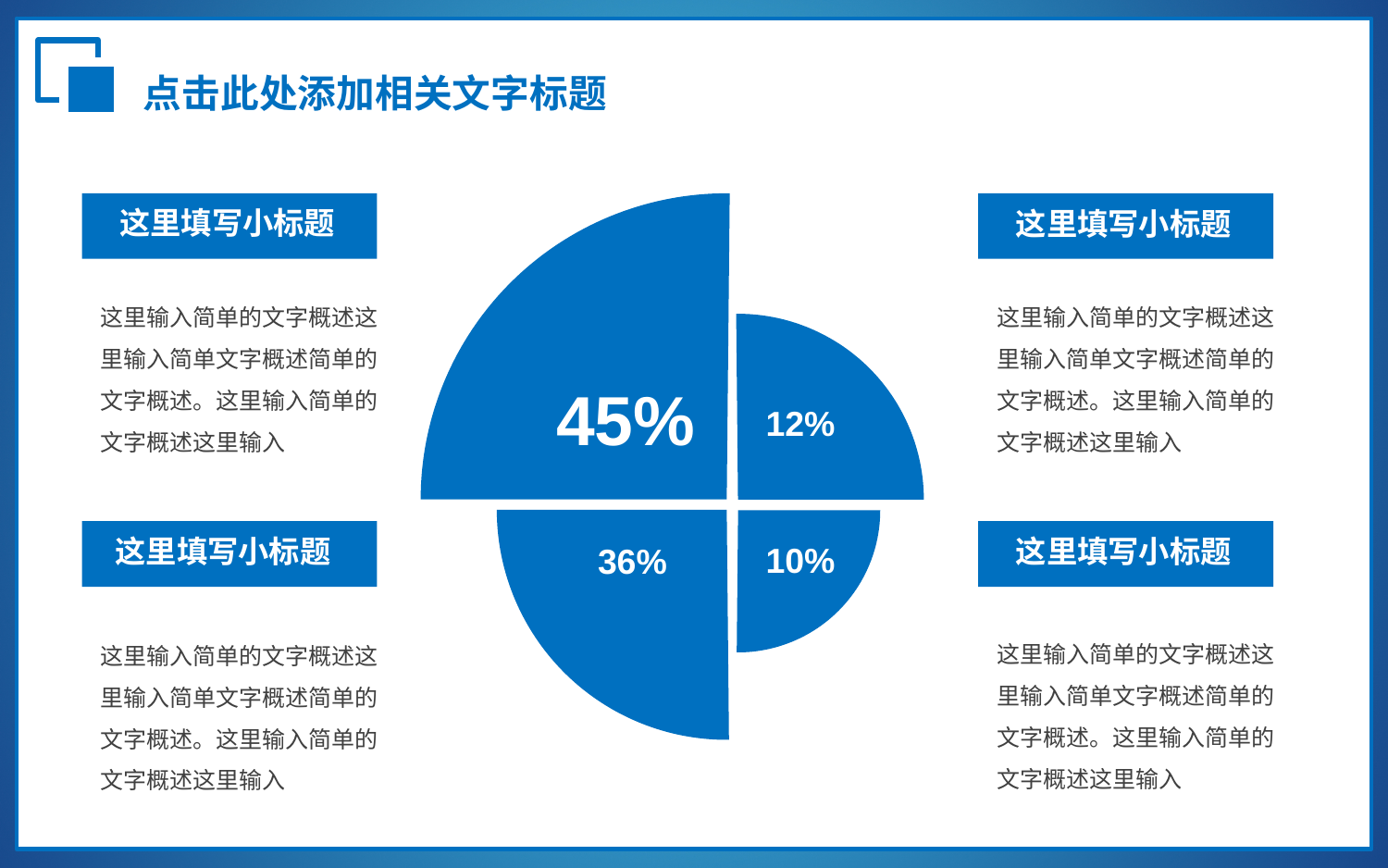

点击此处添加相关文字标题

这里填写小标题
这里填写小标题
这里输入简单的文字概述这里输入简单文字概述简单的文字概述。这里输入简单的文字概述这里输入

这里输入简单的文字概述这里输入简单文字概述简单的文字概述。这里输入简单的文字概述这里输入

45%
12%

这里填写小标题
这里填写小标题
10%
36%
这里输入简单的文字概述这里输入简单文字概述简单的文字概述。这里输入简单的文字概述这里输入
这里输入简单的文字概述这里输入简单文字概述简单的文字概述。这里输入简单的文字概述这里输入